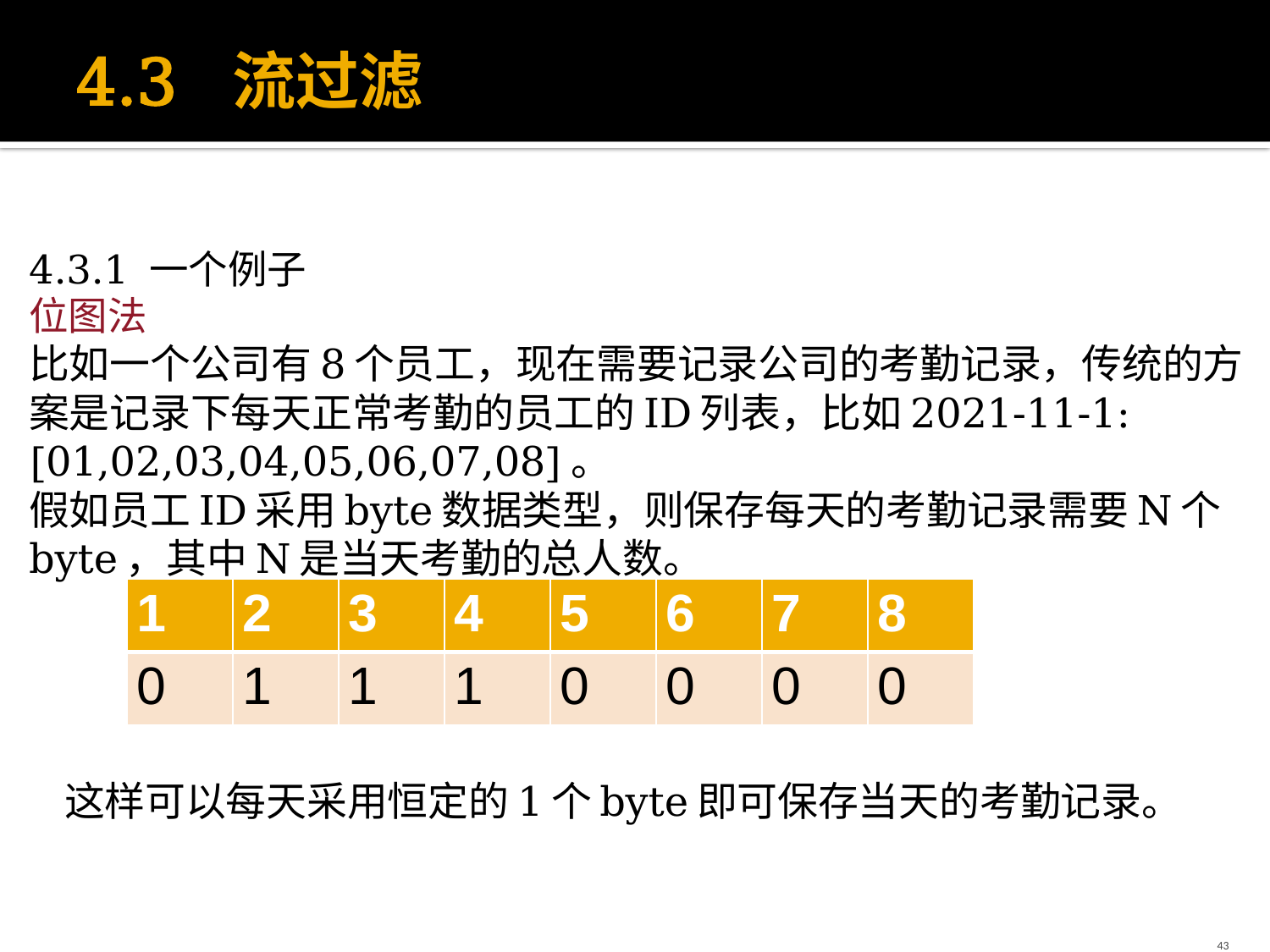

# 4.3  流过滤
4.3.1 一个例子
位图法
比如一个公司有8个员工，现在需要记录公司的考勤记录，传统的方案是记录下每天正常考勤的员工的ID列表，比如2021-11-1:[01,02,03,04,05,06,07,08]。
假如员工ID采用byte数据类型，则保存每天的考勤记录需要N个byte，其中N是当天考勤的总人数。

   这样可以每天采用恒定的1个byte即可保存当天的考勤记录。
| 1 | 2 | 3 | 4 | 5 | 6 | 7 | 8 |
| --- | --- | --- | --- | --- | --- | --- | --- |
| 0 | 1 | 1 | 1 | 0 | 0 | 0 | 0 |
43